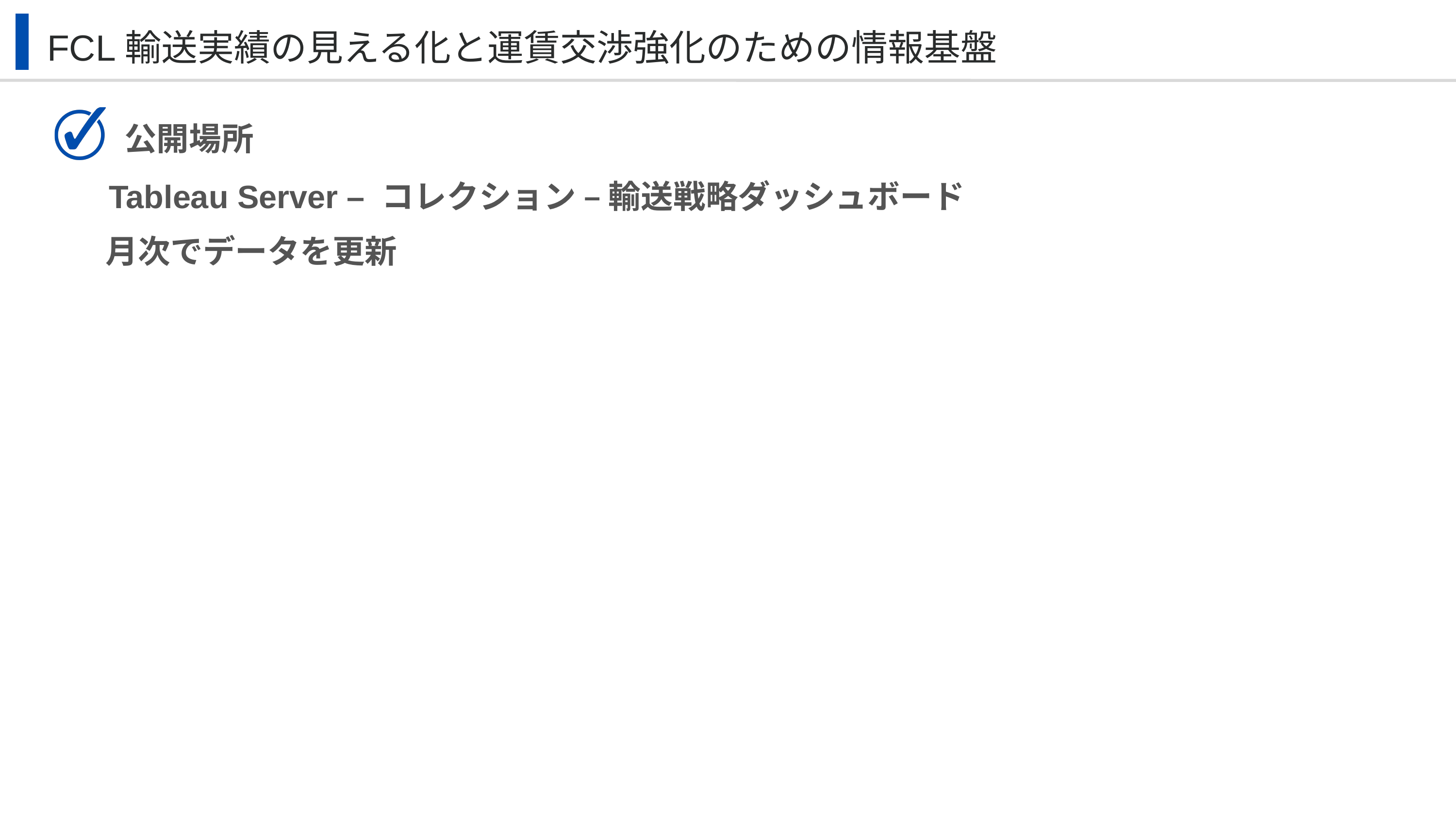

FCL輸送実績の見える化と運賃交渉強化のための情報基盤

公開場所
Tableau Server – コレクション – 輸送戦略ダッシュボード
月次でデータを更新